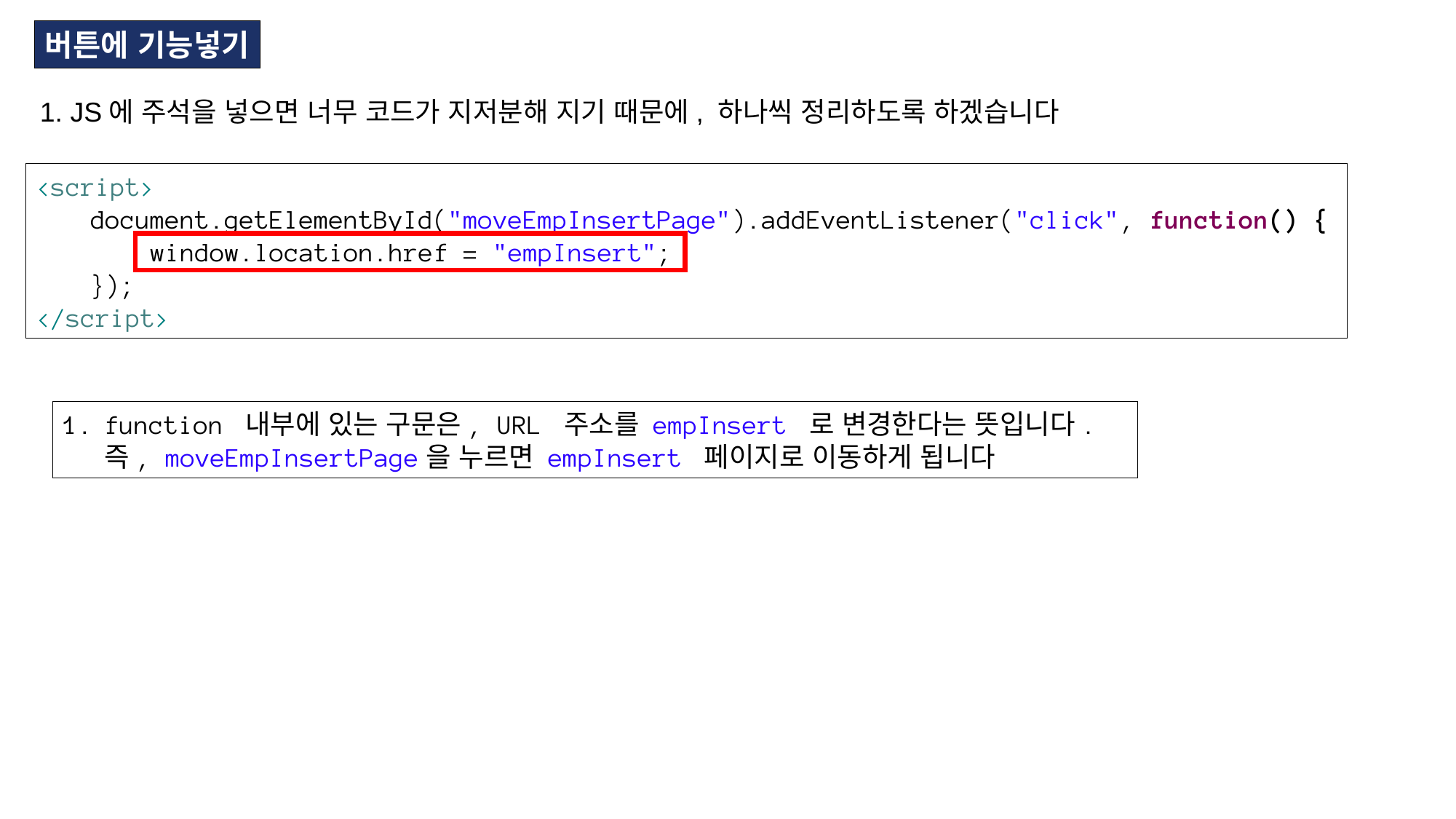

버튼에 기능넣기
1. JS에 주석을 넣으면 너무 코드가 지저분해 지기 때문에, 하나씩 정리하도록 하겠습니다
<script>
document.getElementById("moveEmpInsertPage").addEventListener("click", function() {
    window.location.href = "empInsert";
});
</script>

function 내부에 있는 구문은, URL 주소를 empInsert 로 변경한다는 뜻입니다.
즉, moveEmpInsertPage을 누르면 empInsert 페이지로 이동하게 됩니다